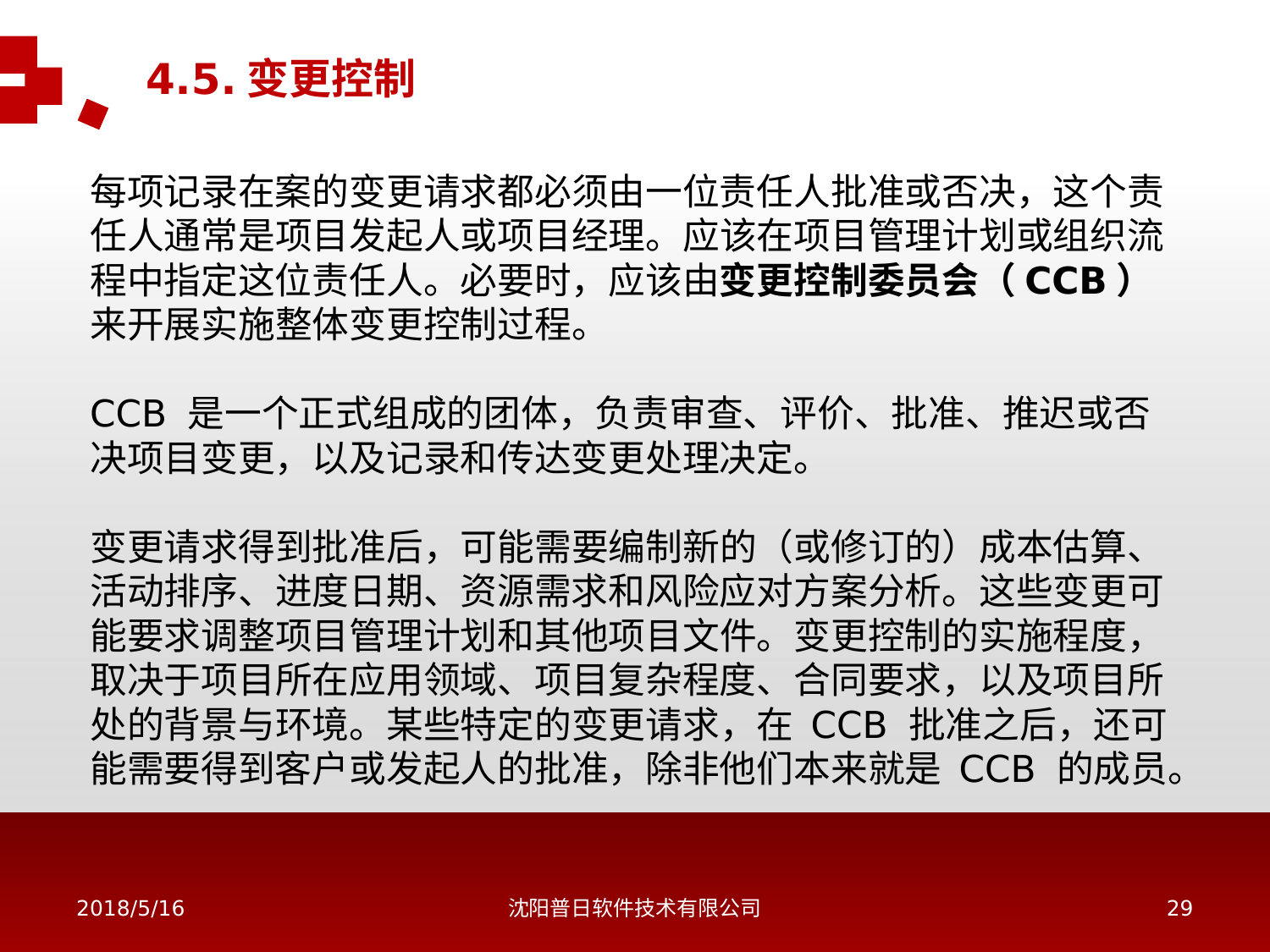

4.5.变更控制
每项记录在案的变更请求都必须由一位责任人批准或否决，这个责任人通常是项目发起人或项目经理。应该在项目管理计划或组织流程中指定这位责任人。必要时，应该由变更控制委员会（CCB）来开展实施整体变更控制过程。

CCB 是一个正式组成的团体，负责审查、评价、批准、推迟或否决项目变更，以及记录和传达变更处理决定。

变更请求得到批准后，可能需要编制新的（或修订的）成本估算、活动排序、进度日期、资源需求和风险应对方案分析。这些变更可能要求调整项目管理计划和其他项目文件。变更控制的实施程度，取决于项目所在应用领域、项目复杂程度、合同要求，以及项目所处的背景与环境。某些特定的变更请求，在 CCB 批准之后，还可能需要得到客户或发起人的批准，除非他们本来就是 CCB 的成员。
2018/5/16
沈阳普日软件技术有限公司
29